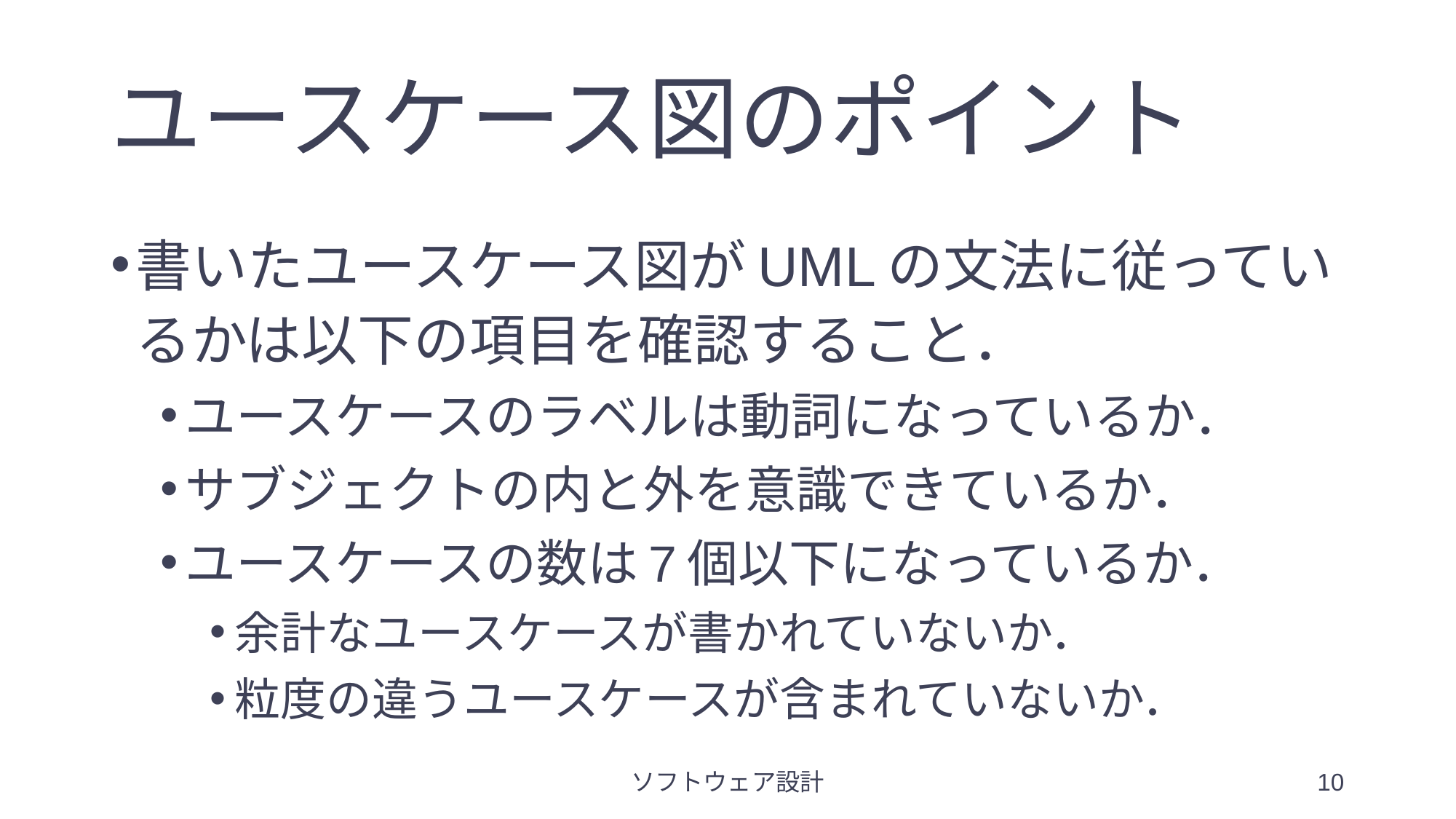

# ユースケース図のポイント
書いたユースケース図がUMLの文法に従っているかは以下の項目を確認すること．
ユースケースのラベルは動詞になっているか．
サブジェクトの内と外を意識できているか．
ユースケースの数は7個以下になっているか．
余計なユースケースが書かれていないか．
粒度の違うユースケースが含まれていないか．
ソフトウェア設計
10